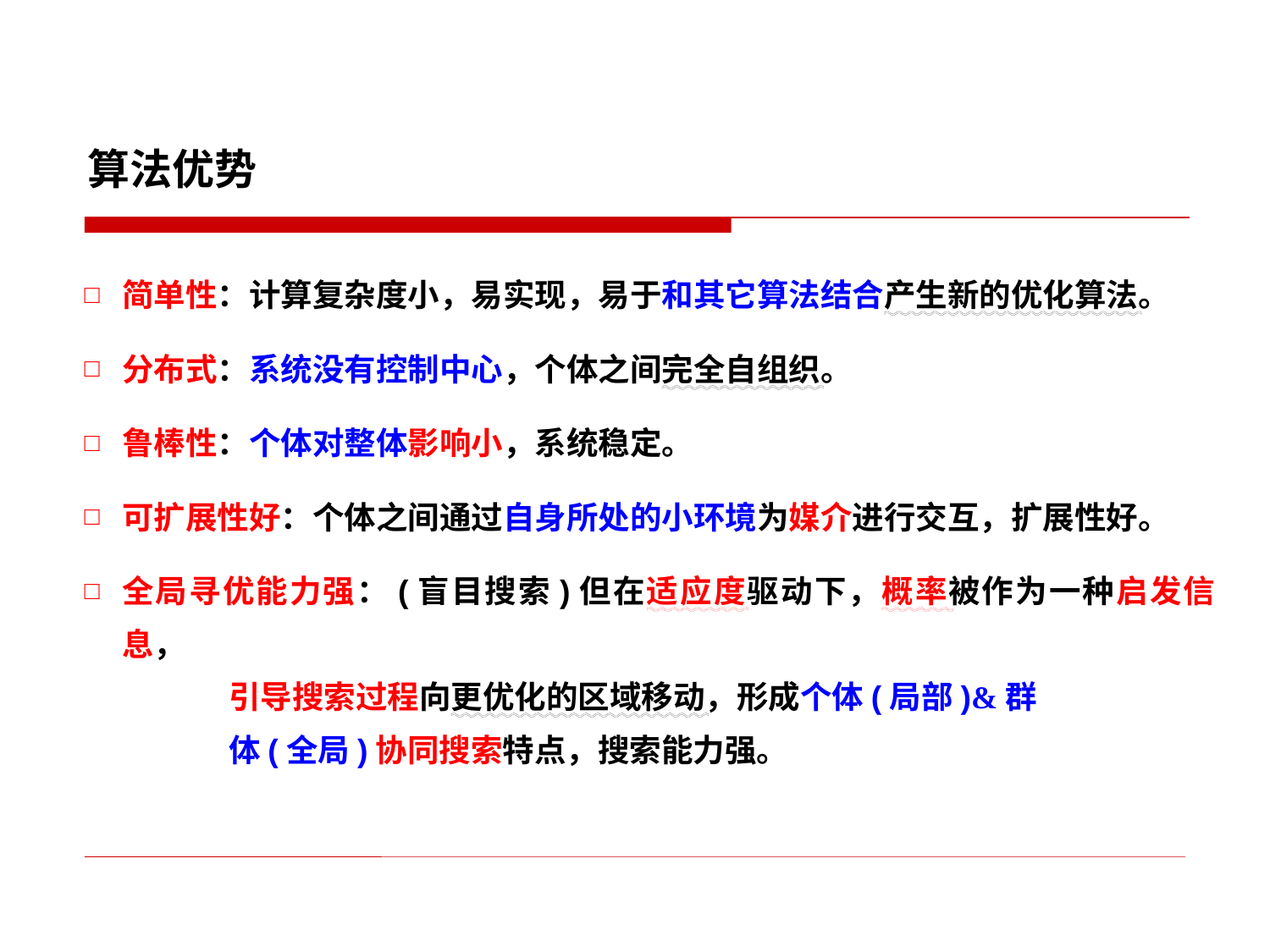

算法优势
简单性：计算复杂度小，易实现，易于和其它算法结合产生新的优化算法。
分布式：系统没有控制中心，个体之间完全自组织。
鲁棒性：个体对整体影响小，系统稳定。
可扩展性好：个体之间通过自身所处的小环境为媒介进行交互，扩展性好。
全局寻优能力强：(盲目搜索)但在适应度驱动下，概率被作为一种启发信息，
                   引导搜索过程向更优化的区域移动，形成个体(局部)&群
                   体(全局)协同搜索特点，搜索能力强。